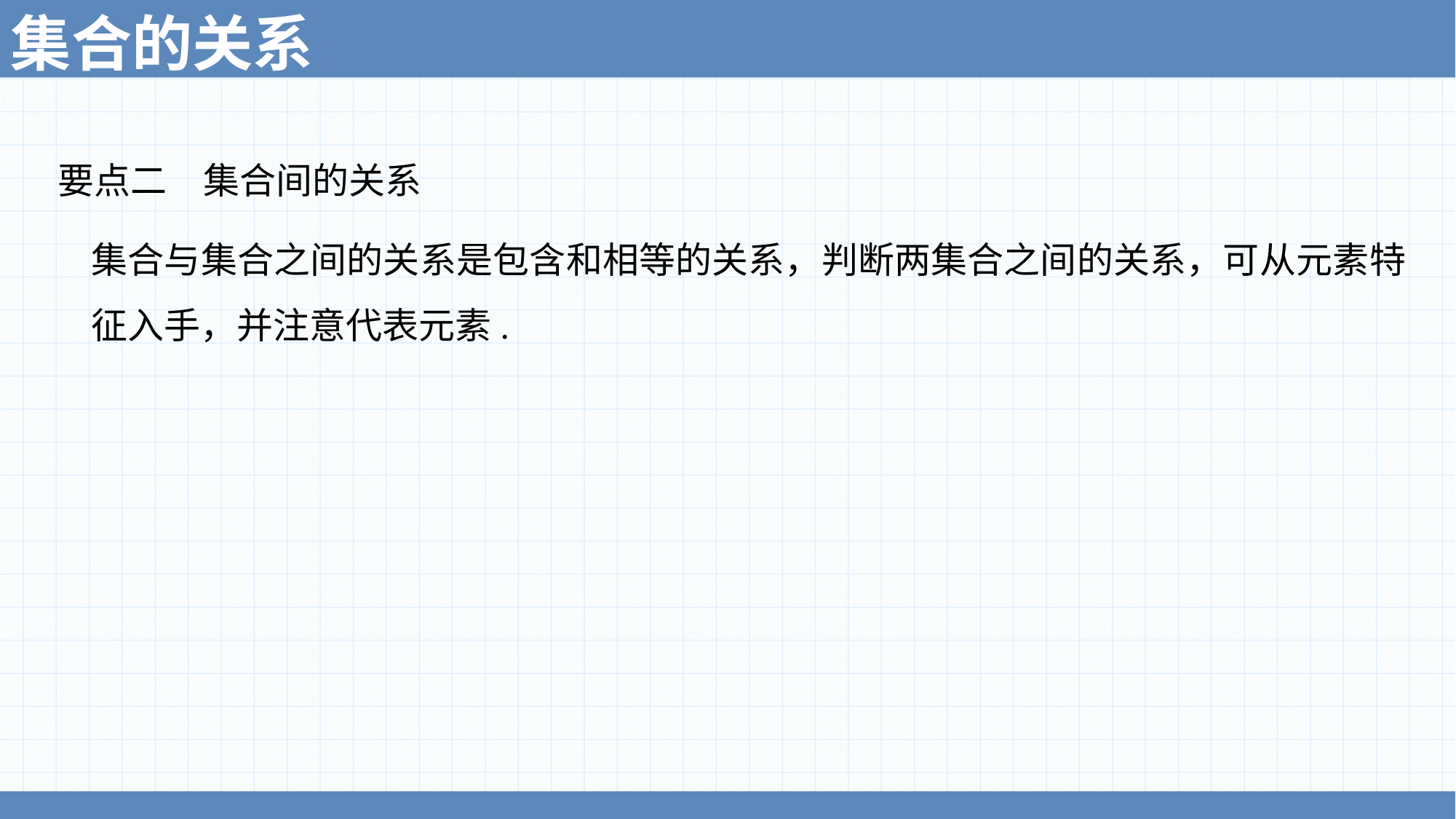

集合的关系
要点二　集合间的关系
集合与集合之间的关系是包含和相等的关系，判断两集合之间的关系，可从元素特征入手，并注意代表元素.